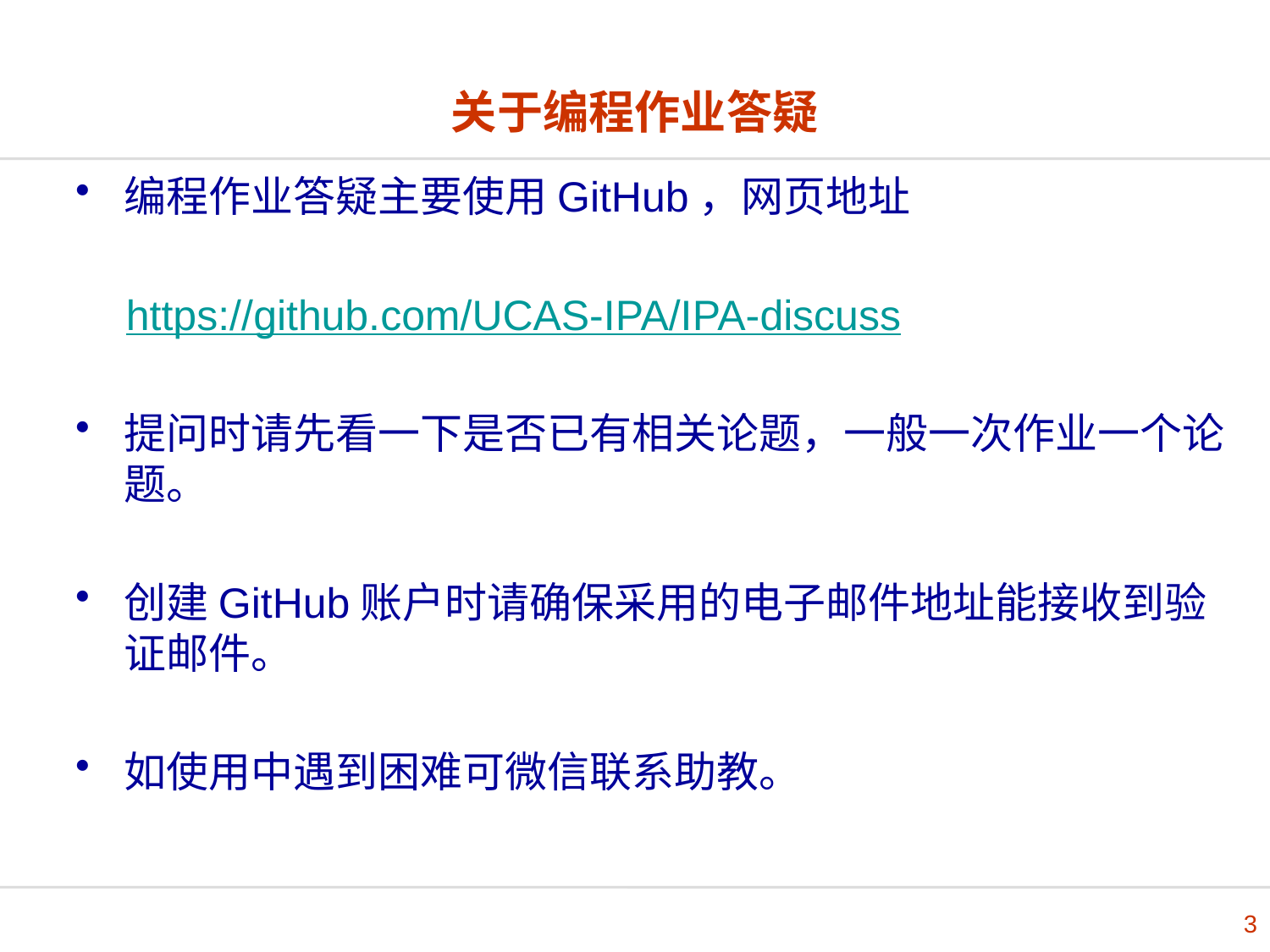

# 关于编程作业答疑
编程作业答疑主要使用GitHub，网页地址

https://github.com/UCAS-IPA/IPA-discuss

提问时请先看一下是否已有相关论题，一般一次作业一个论题。

创建GitHub账户时请确保采用的电子邮件地址能接收到验证邮件。

如使用中遇到困难可微信联系助教。

3